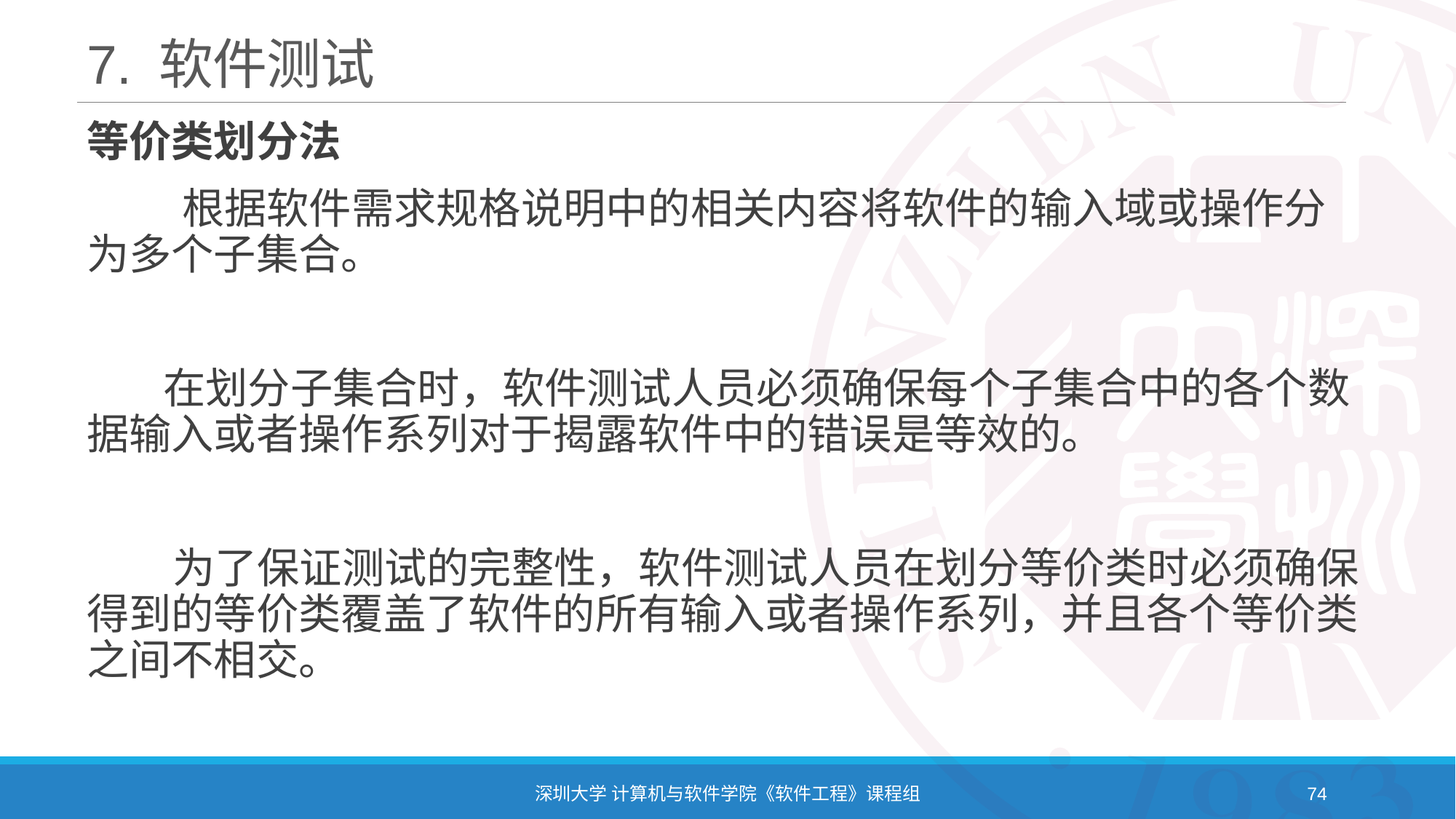

# 7. 软件测试
等价类划分法
         根据软件需求规格说明中的相关内容将软件的输入域或操作分为多个子集合。

       在划分子集合时，软件测试人员必须确保每个子集合中的各个数据输入或者操作系列对于揭露软件中的错误是等效的。

        为了保证测试的完整性，软件测试人员在划分等价类时必须确保得到的等价类覆盖了软件的所有输入或者操作系列，并且各个等价类之间不相交。
深圳大学 计算机与软件学院《软件工程》课程组
74